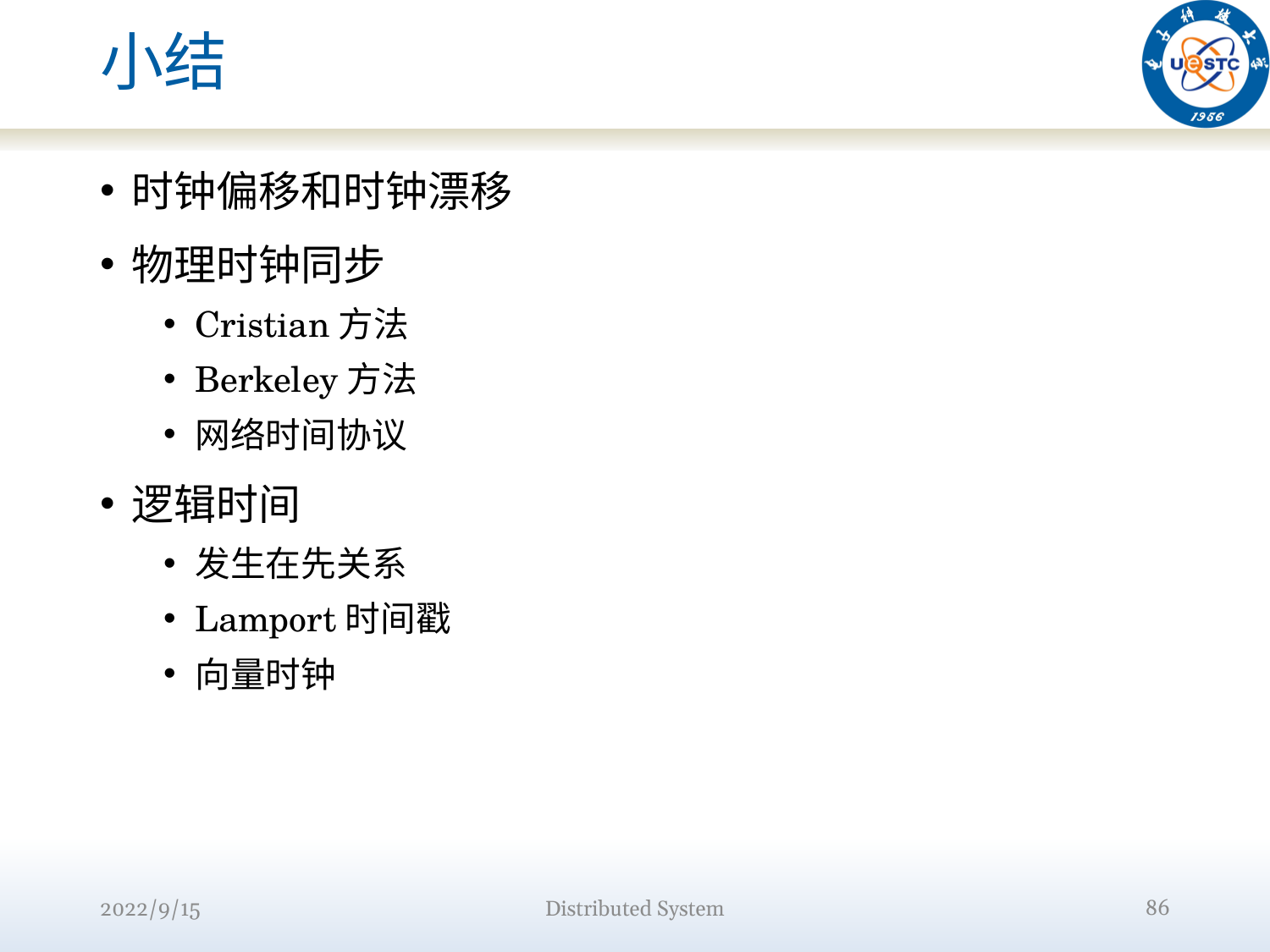

# 小结
时钟偏移和时钟漂移
物理时钟同步
Cristian方法
Berkeley方法
网络时间协议
逻辑时间
发生在先关系
Lamport时间戳
向量时钟
2022/9/15
Distributed System
86